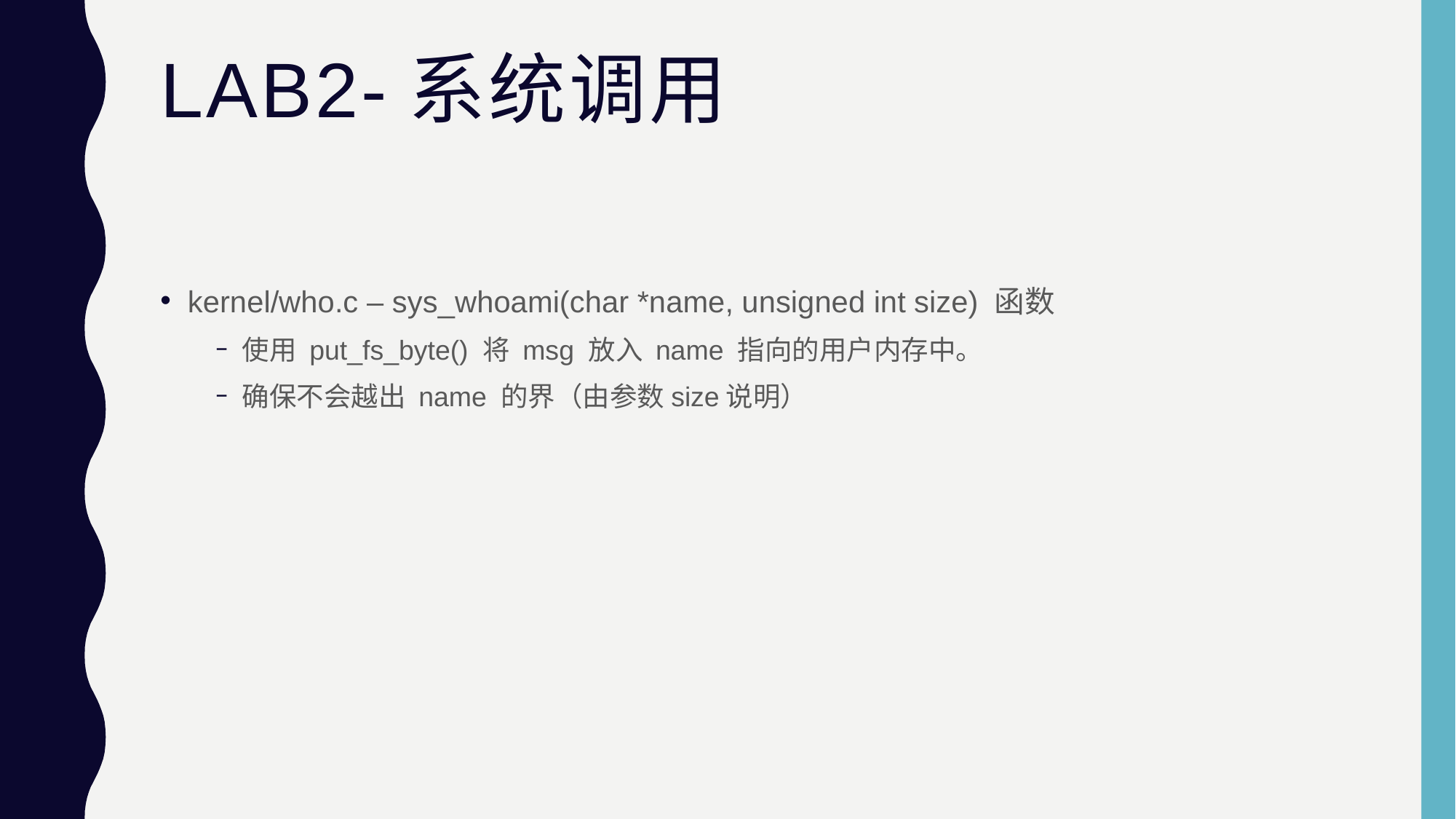

# Lab2-系统调用
kernel/who.c – sys_whoami(char *name, unsigned int size) 函数
使用 put_fs_byte() 将 msg 放入 name 指向的用户内存中。
确保不会越出 name 的界（由参数size说明）